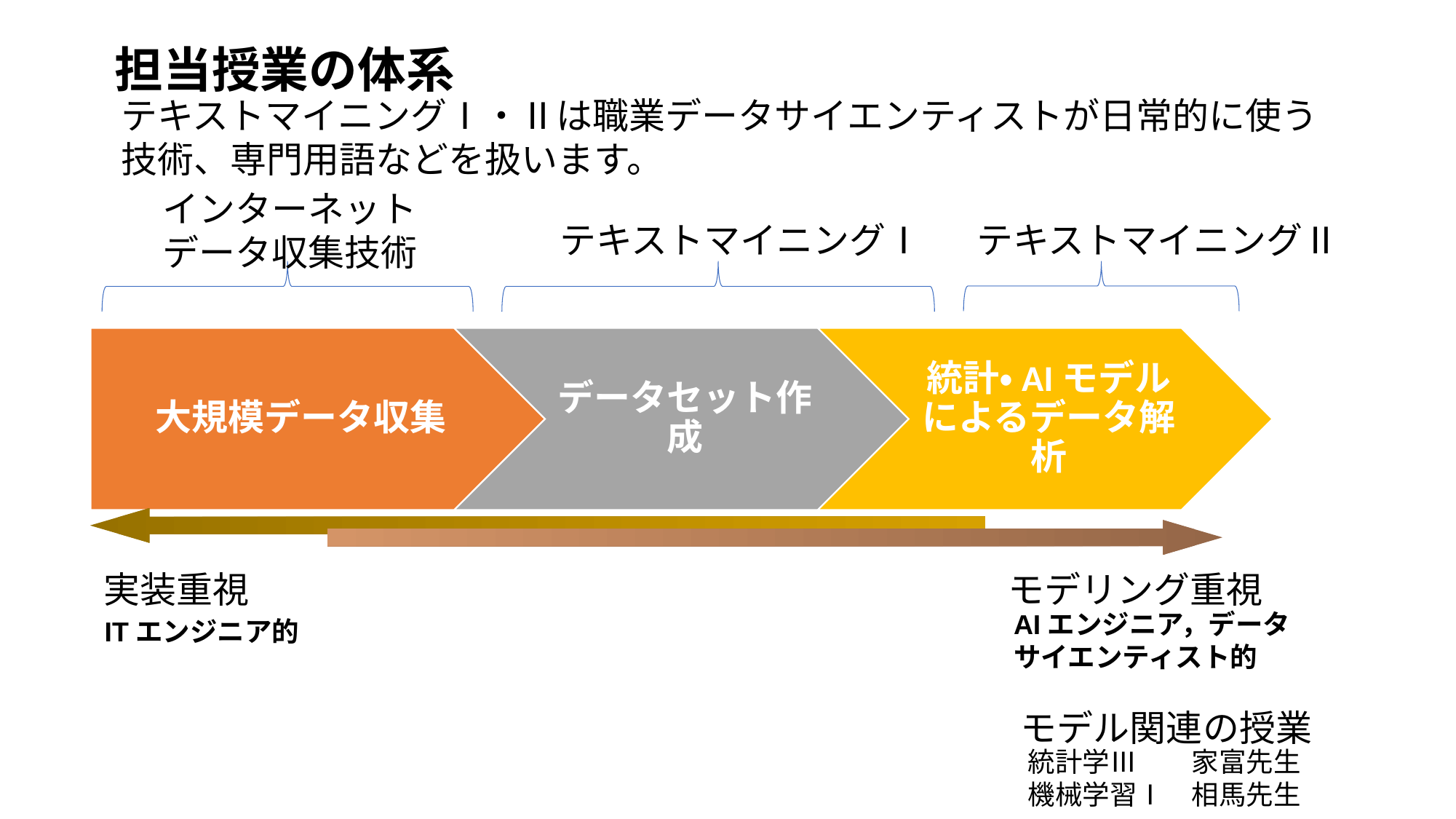

担当授業の体系

テキストマイニングⅠ・Ⅱは職業データサイエンティストが日常的に使う
技術、専門用語などを扱います。

インターネットデータ収集技術

テキストマイニングⅠ

テキストマイニングⅡ
大規模データ収集
データセット作成
統計・AIモデルによるデータ解析

モデリング重視
実装重視
AIエンジニア，データサイエンティスト的
ITエンジニア的
モデル関連の授業
統計学Ⅲ　　家富先生
機械学習Ⅰ　相馬先生